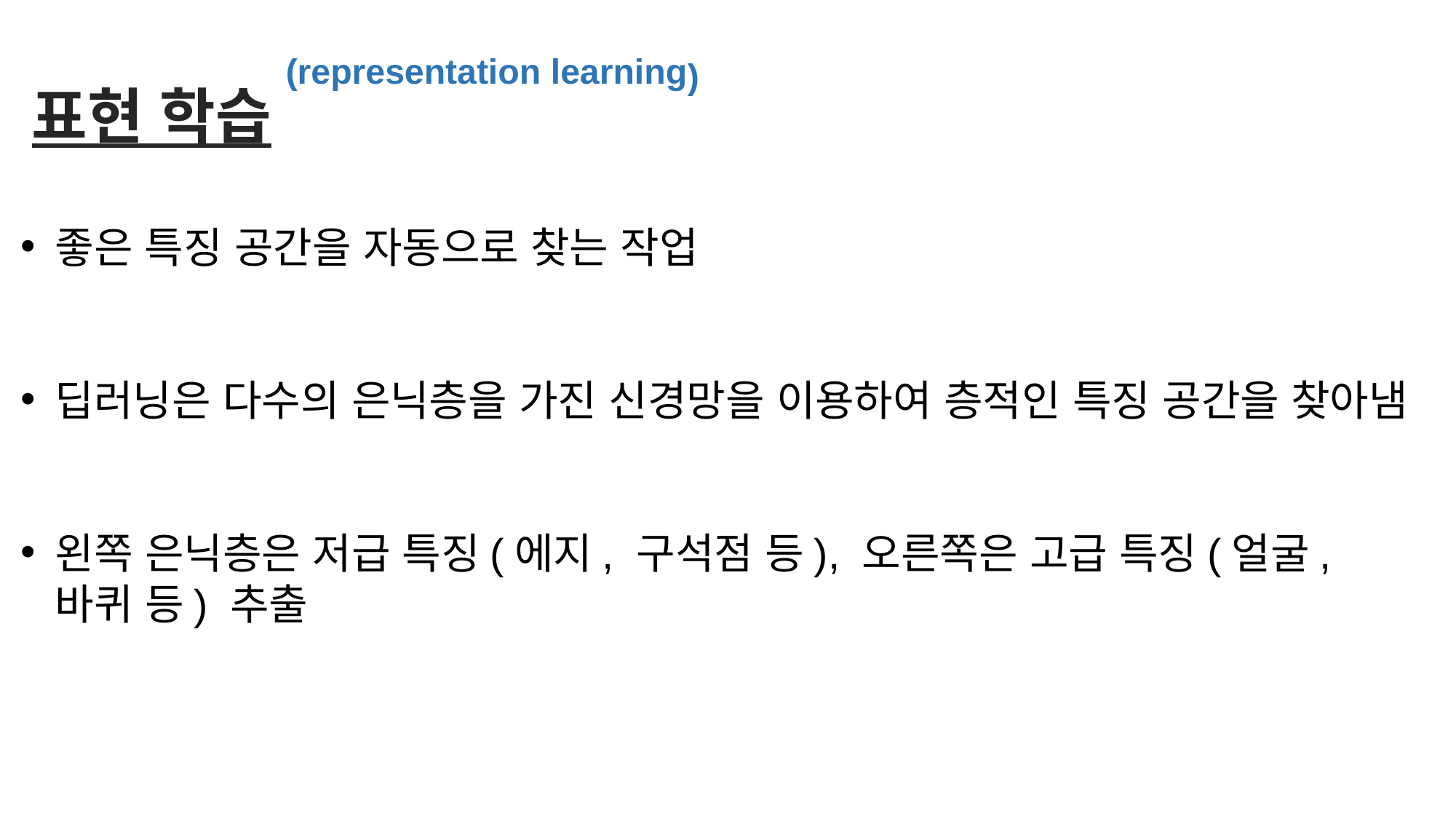

표현 학습(representation learning)
좋은 특징 공간을 자동으로 찾는 작업

딥러닝은 다수의 은닉층을 가진 신경망을 이용하여 층적인 특징 공간을 찾아냄

왼쪽 은닉층은 저급 특징(에지, 구석점 등), 오른쪽은 고급 특징(얼굴, 바퀴 등) 추출